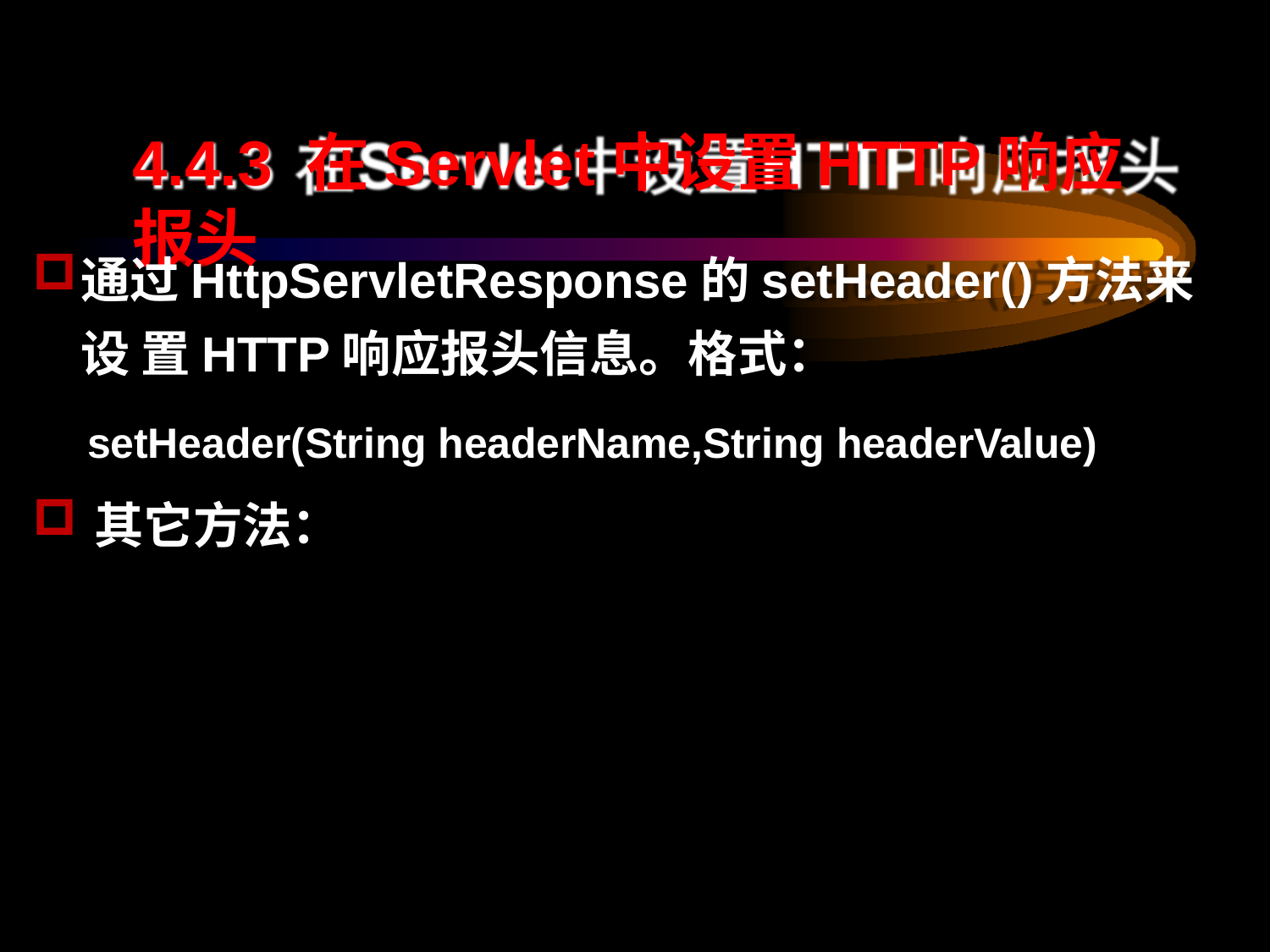

# 4.4.3 在Servlet中设置HTTP响应报头

通过HttpServletResponse的setHeader()方法来设 置HTTP响应报头信息。格式：
setHeader(String headerName,String headerValue)
其它方法：